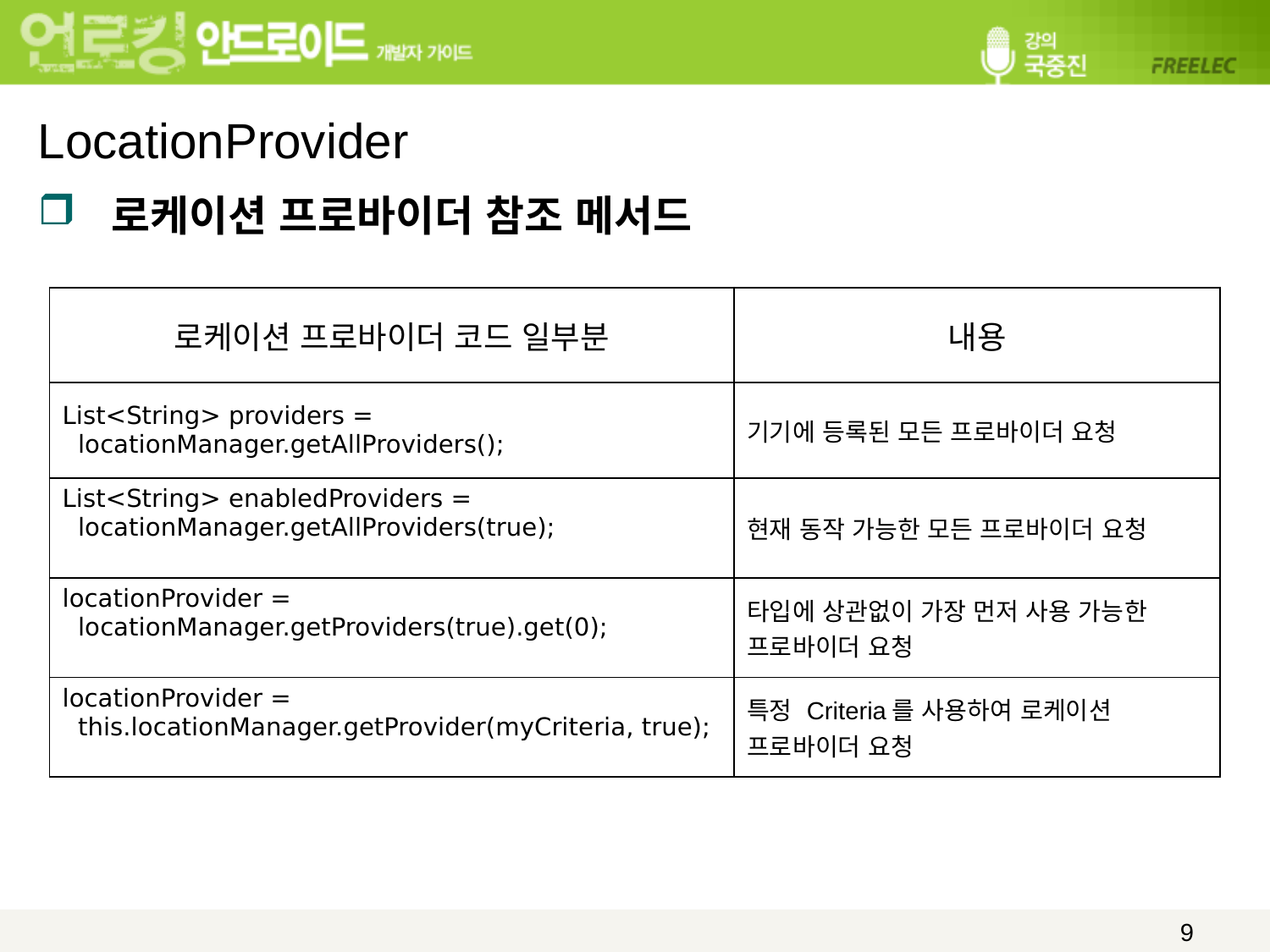

# LocationProvider
로케이션 프로바이더 참조 메서드

| 로케이션 프로바이더 코드 일부분 | 내용 |
| --- | --- |
| List<String> providers = locationManager.getAllProviders(); | 기기에 등록된 모든 프로바이더 요청 |
| List<String> enabledProviders = locationManager.getAllProviders(true); | 현재 동작 가능한 모든 프로바이더 요청 |
| locationProvider = locationManager.getProviders(true).get(0); | 타입에 상관없이 가장 먼저 사용 가능한 프로바이더 요청 |
| locationProvider = this.locationManager.getProvider(myCriteria, true); | 특정 Criteria를 사용하여 로케이션 프로바이더 요청 |
9